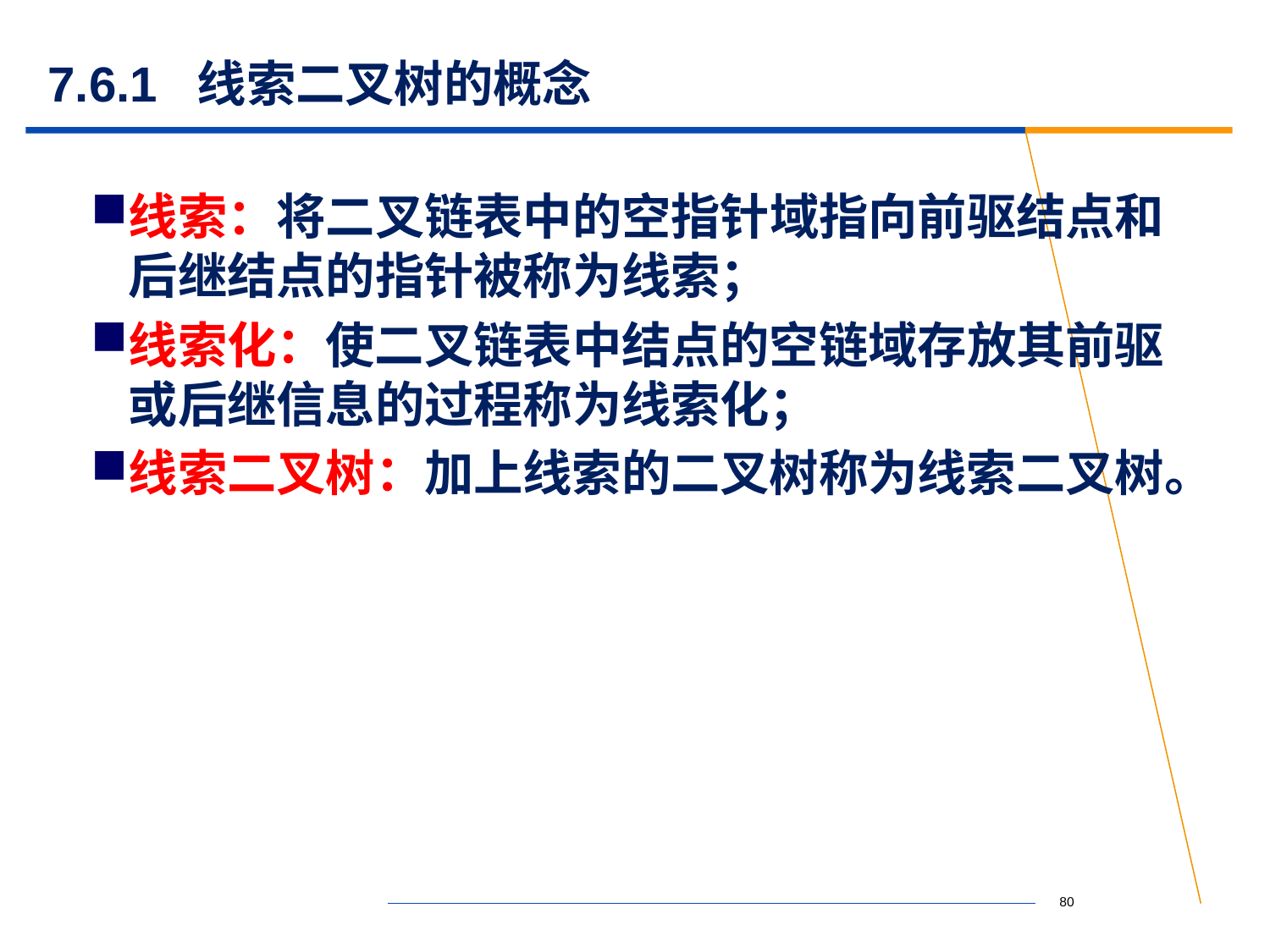

# 7.6.1  线索二叉树的概念
线索：将二叉链表中的空指针域指向前驱结点和后继结点的指针被称为线索；
线索化：使二叉链表中结点的空链域存放其前驱或后继信息的过程称为线索化；
线索二叉树：加上线索的二叉树称为线索二叉树。